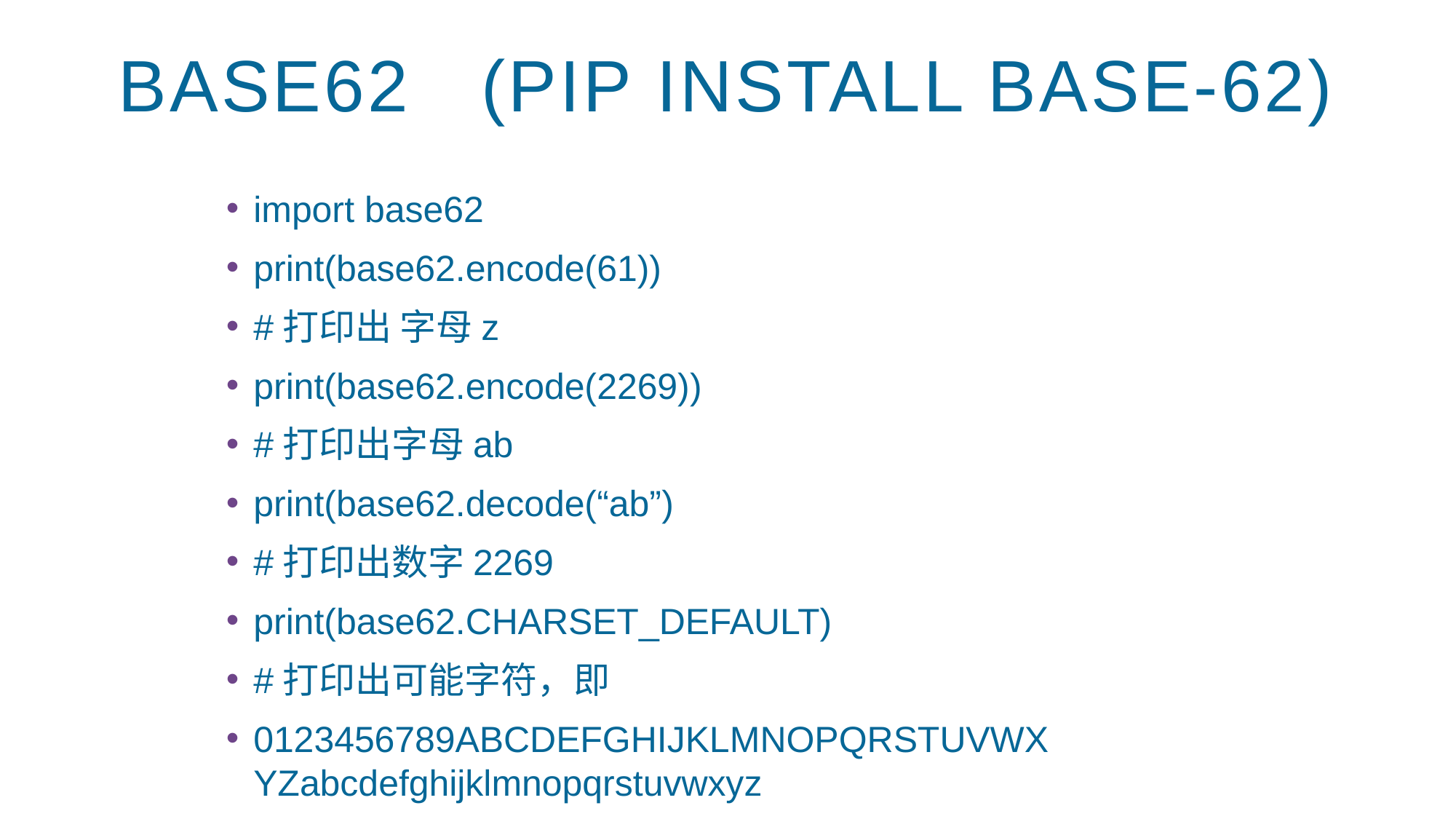

# BASE62   (pip install base-62)
import base62
print(base62.encode(61))
#打印出 字母z
print(base62.encode(2269))
#打印出字母ab
print(base62.decode(“ab”)
#打印出数字2269
print(base62.CHARSET_DEFAULT)
#打印出可能字符，即
0123456789ABCDEFGHIJKLMNOPQRSTUVWXYZabcdefghijklmnopqrstuvwxyz